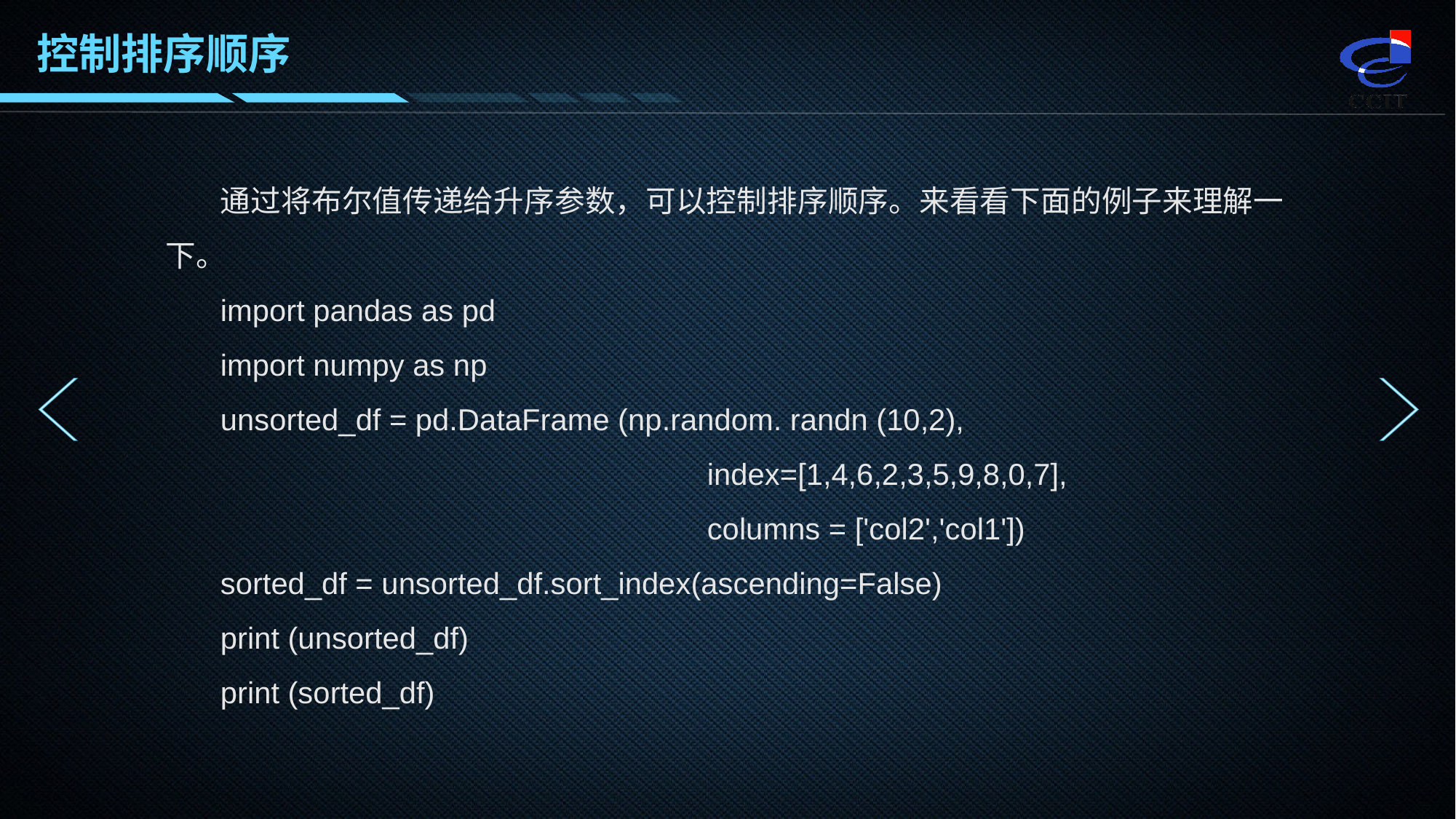

控制排序顺序
通过将布尔值传递给升序参数，可以控制排序顺序。来看看下面的例子来理解一下。
import pandas as pd
import numpy as np
unsorted_df = pd.DataFrame (np.random. randn (10,2),    	     					      index=[1,4,6,2,3,5,9,8,0,7],
				      columns = ['col2','col1'])
sorted_df = unsorted_df.sort_index(ascending=False)
print (unsorted_df)
print (sorted_df)